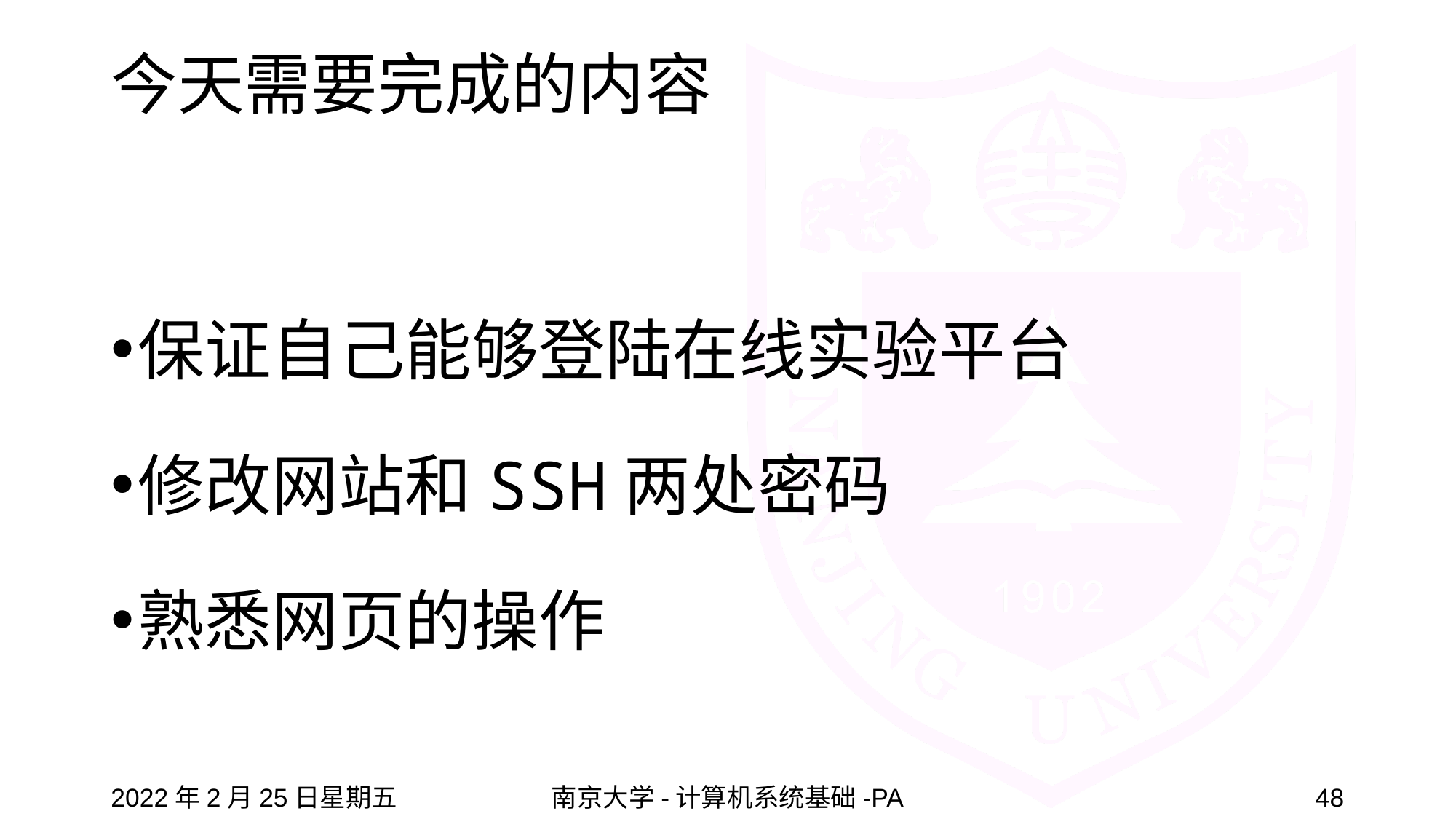

# 今天需要完成的内容
保证自己能够登陆在线实验平台
修改网站和SSH两处密码
熟悉网页的操作
2022年2月25日星期五
南京大学-计算机系统基础-PA
48